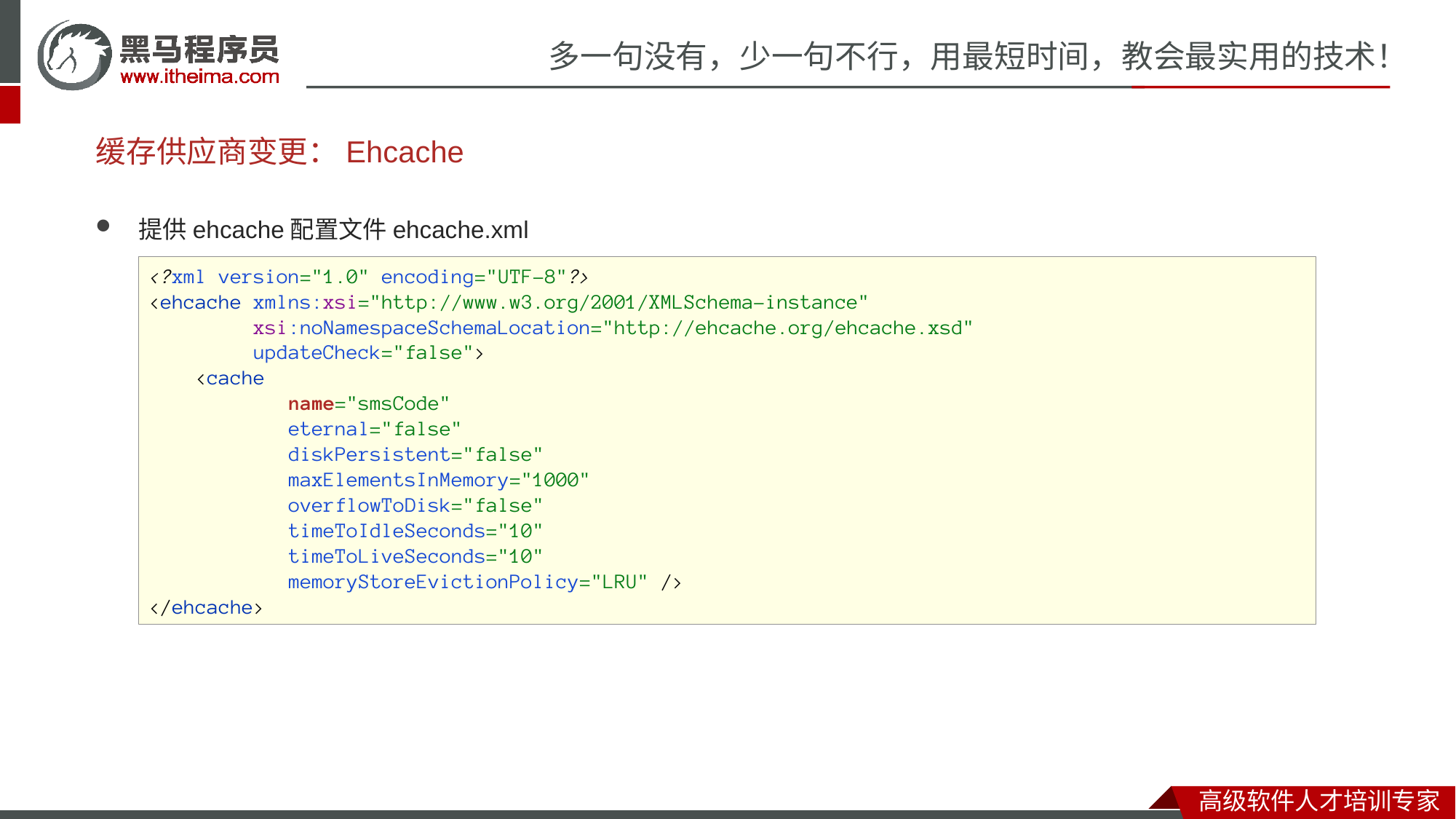

# 缓存供应商变更：Ehcache
提供ehcache配置文件ehcache.xml
<?xml version="1.0" encoding="UTF-8"?>
<ehcache xmlns:xsi="http://www.w3.org/2001/XMLSchema-instance"
         xsi:noNamespaceSchemaLocation="http://ehcache.org/ehcache.xsd"
         updateCheck="false">
    <cache
            name="smsCode"
            eternal="false"
            diskPersistent="false"
            maxElementsInMemory="1000"
            overflowToDisk="false"
            timeToIdleSeconds="10"
            timeToLiveSeconds="10"
            memoryStoreEvictionPolicy="LRU" />
</ehcache>